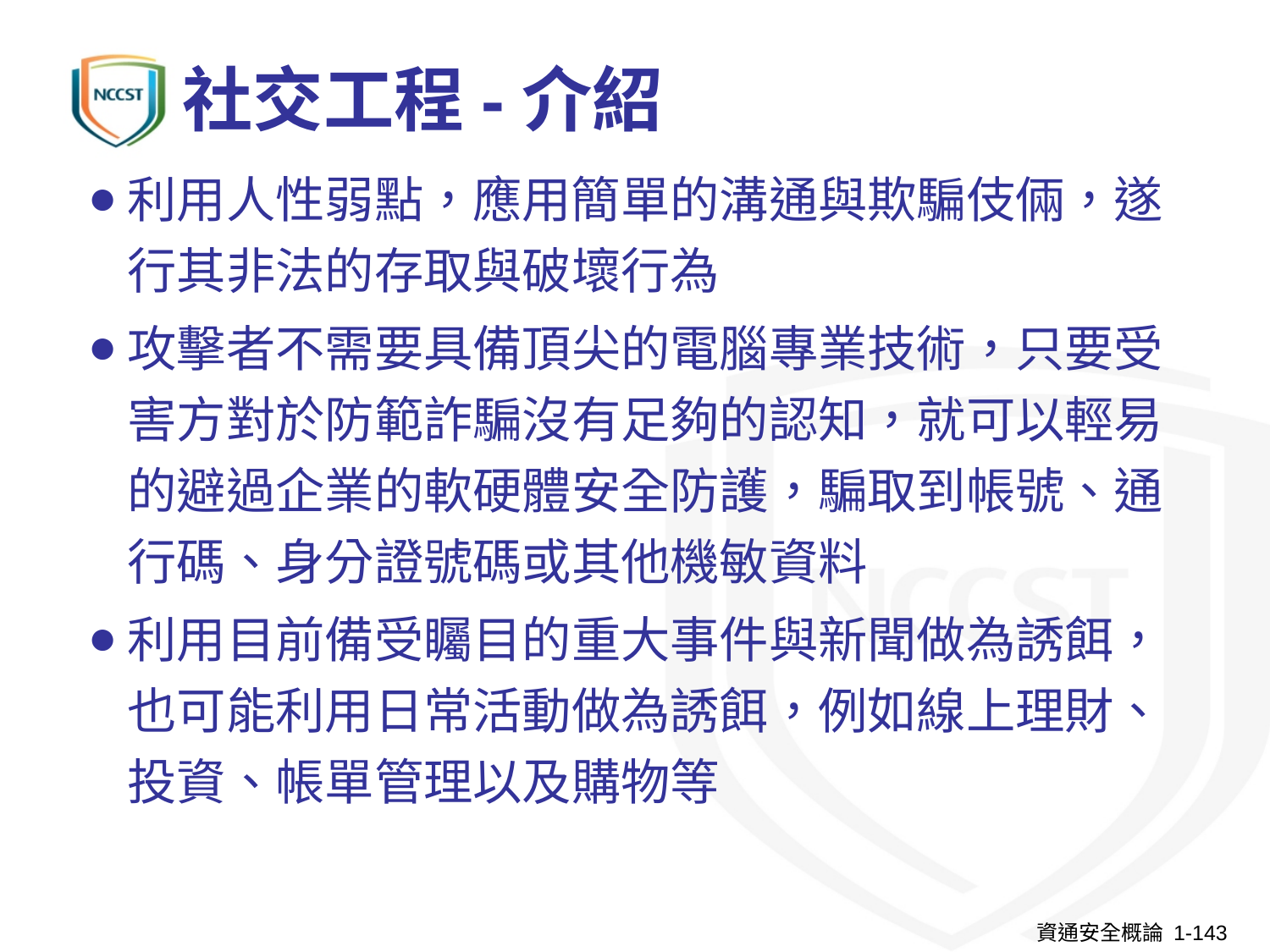

# 社交工程-介紹
利用人性弱點，應用簡單的溝通與欺騙伎倆，遂行其非法的存取與破壞行為
攻擊者不需要具備頂尖的電腦專業技術，只要受害方對於防範詐騙沒有足夠的認知，就可以輕易的避過企業的軟硬體安全防護，騙取到帳號、通行碼、身分證號碼或其他機敏資料
利用目前備受矚目的重大事件與新聞做為誘餌，也可能利用日常活動做為誘餌，例如線上理財、投資、帳單管理以及購物等